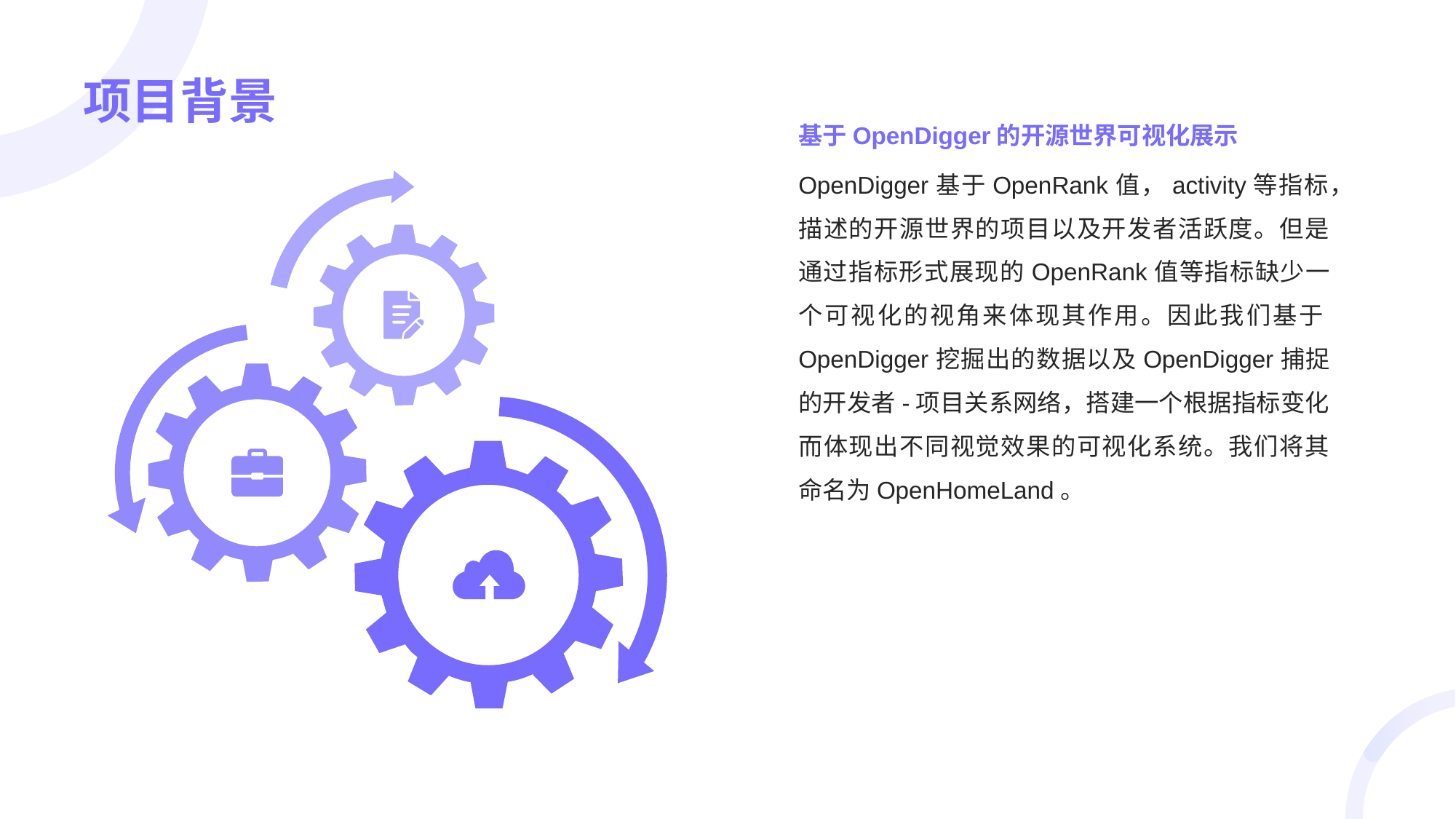

# 项目背景
基于OpenDigger的开源世界可视化展示
OpenDigger基于OpenRank值，activity等指标，描述的开源世界的项目以及开发者活跃度。但是通过指标形式展现的OpenRank值等指标缺少一个可视化的视角来体现其作用。因此我们基于OpenDigger挖掘出的数据以及OpenDigger捕捉的开发者-项目关系网络，搭建一个根据指标变化而体现出不同视觉效果的可视化系统。我们将其命名为OpenHomeLand。